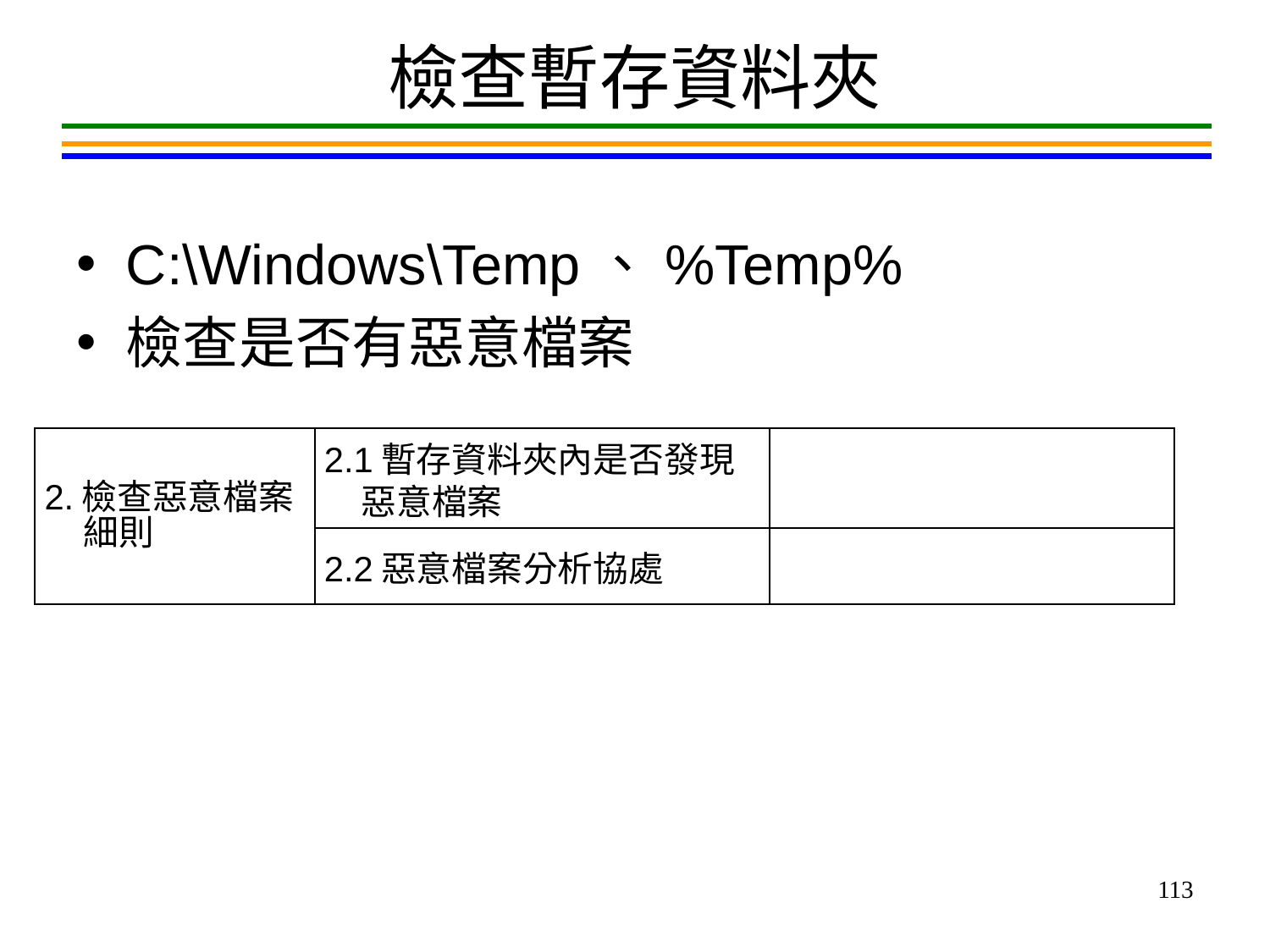

# 檢查暫存資料夾
C:\Windows\Temp、%Temp%
檢查是否有惡意檔案

| 2.檢查惡意檔案 細則 | 2.1暫存資料夾內是否發現惡意檔案 |  |
| --- | --- | --- |
|  | 2.2惡意檔案分析協處 |  |
113